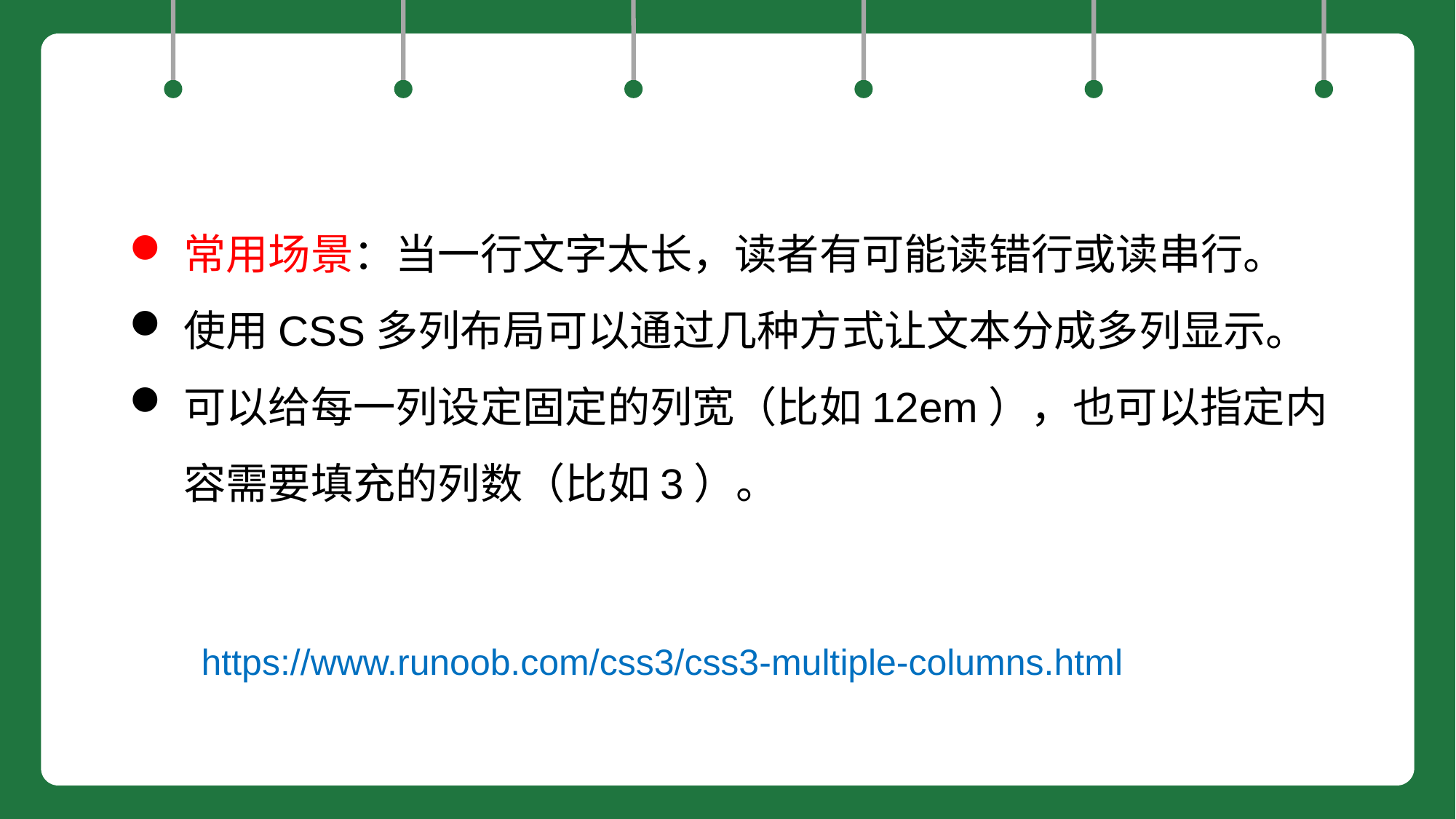

常用场景：当一行文字太长，读者有可能读错行或读串行。
使用CSS多列布局可以通过几种方式让文本分成多列显示。
可以给每一列设定固定的列宽（比如12em），也可以指定内容需要填充的列数（比如3）。

https://www.runoob.com/css3/css3-multiple-columns.html